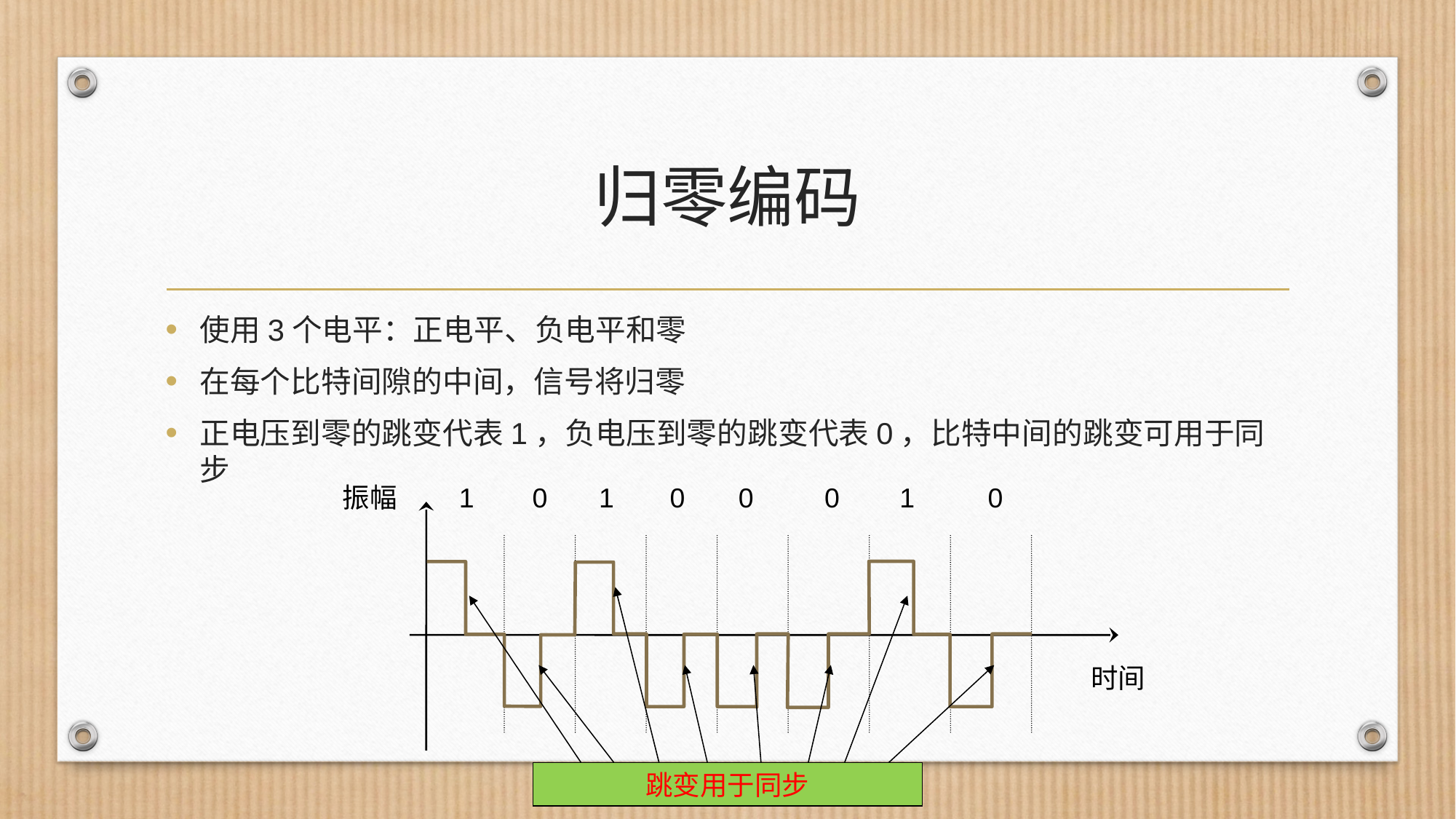

# 归零编码
使用3个电平：正电平、负电平和零
在每个比特间隙的中间，信号将归零
正电压到零的跳变代表1，负电压到零的跳变代表0，比特中间的跳变可用于同步

振幅
1
0
1
0
0
0
1
0

时间

跳变用于同步